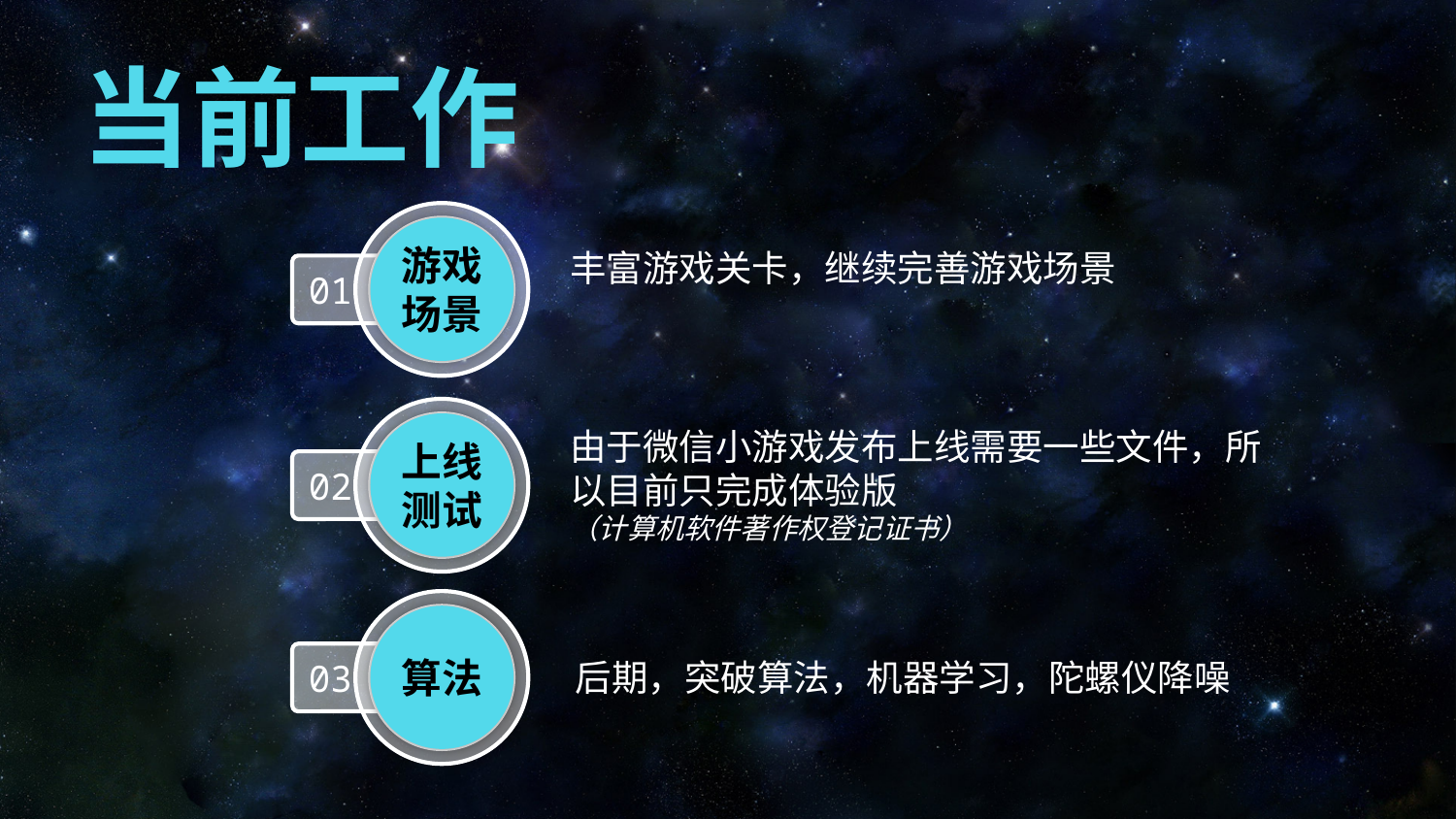

当前工作

游戏场景
丰富游戏关卡，继续完善游戏场景
01

上线测试
由于微信小游戏发布上线需要一些文件，所以目前只完成体验版
（计算机软件著作权登记证书）
02

算法
03
后期，突破算法，机器学习，陀螺仪降噪